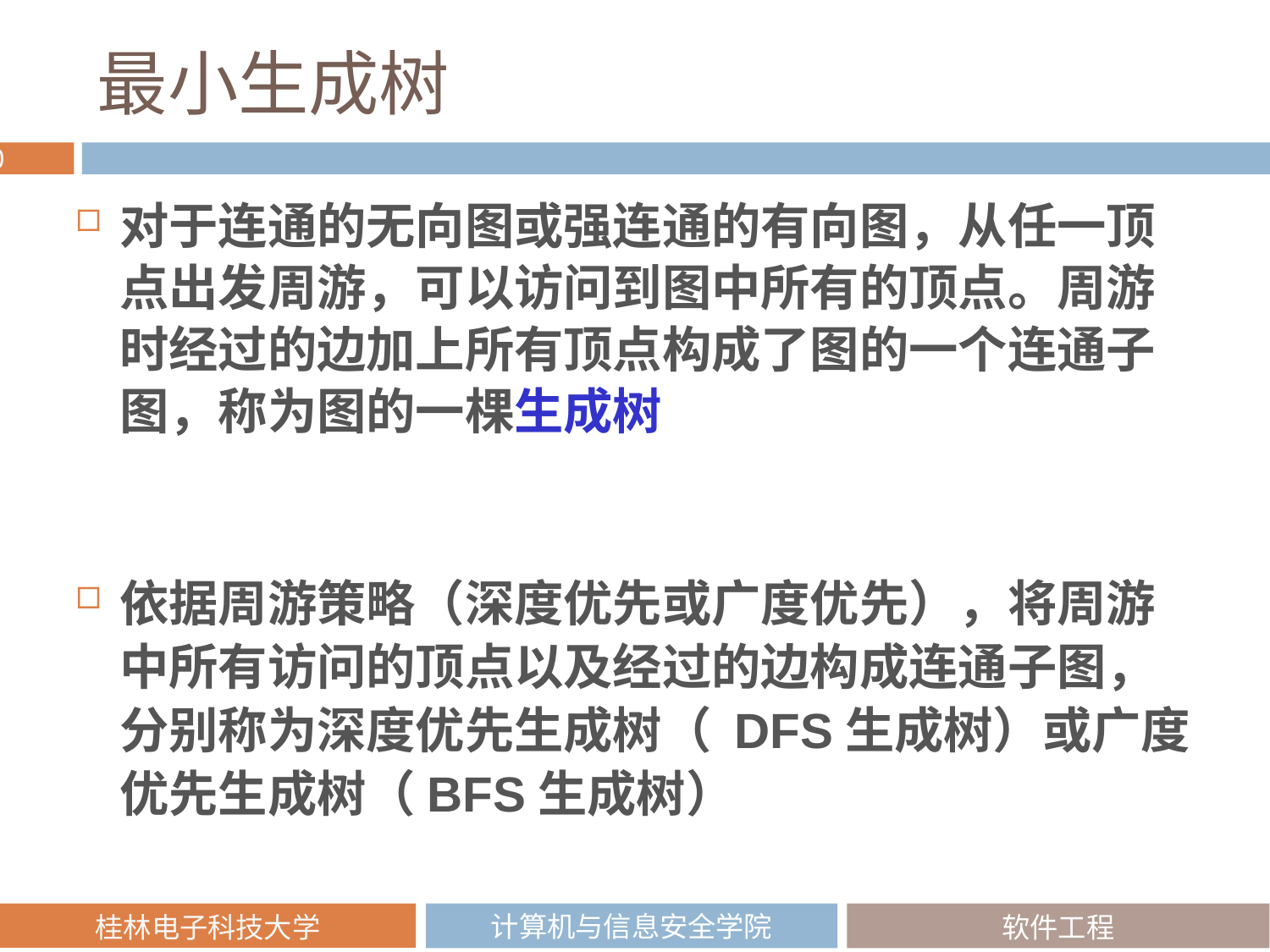

# 最小生成树
对于连通的无向图或强连通的有向图，从任一顶点出发周游，可以访问到图中所有的顶点。周游时经过的边加上所有顶点构成了图的一个连通子图，称为图的一棵生成树

依据周游策略（深度优先或广度优先），将周游中所有访问的顶点以及经过的边构成连通子图，分别称为深度优先生成树（ DFS生成树）或广度优先生成树（BFS生成树）